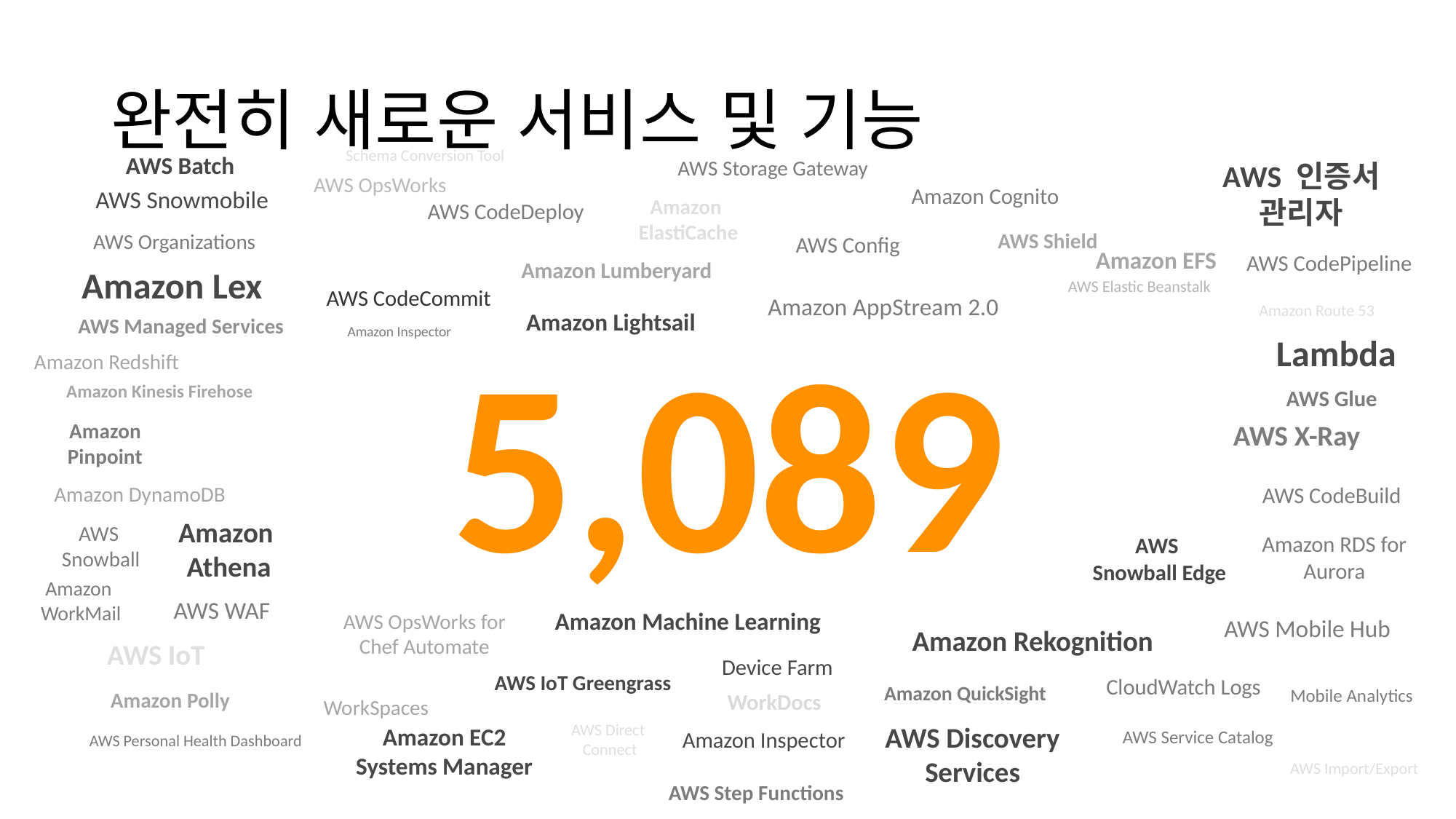

# 완전히 새로운 서비스 및 기능
Schema Conversion Tool
AWS 인증서
관리자
AWS Batch
AWS Storage Gateway
AWS OpsWorks
Amazon Cognito
AWS Snowmobile
Amazon

ElastiCache
AWS CodeDeploy
AWS Shield
AWS Organizations
AWS Config
Amazon Lumberyard
Amazon EFS
AWS CodePipeline

Amazon AppStream 2.0
Amazon Lex
AWS Elastic Beanstalk
AWS CodeCommit
Amazon Route 53
Amazon Lightsail
5,089
AWS Managed Services
Amazon Inspector
Amazon Redshift
Lambda
Amazon Kinesis Firehose
AWS Glue
Amazon
Pinpoint
AWS X-Ray
Amazon DynamoDB
AWS CodeBuild
Amazon
Athena
AWS
Snowball
Amazon RDS for Aurora
AWS
Snowball Edge
Amazon
WorkMail
AWS WAF
AWS OpsWorks for
Chef Automate
Amazon Machine Learning
AWS Mobile Hub
Amazon Rekognition
AWS IoT
Device Farm
AWS IoT Greengrass

WorkSpaces
Mobile Analytics
CloudWatch Logs
Amazon QuickSight
Amazon Polly
WorkDocs
AWS Discovery
Services
Amazon EC2
Systems Manager
AWS Service Catalog
AWS Direct

Connect
AWS Personal Health Dashboard
Amazon Inspector
AWS Import/Export
AWS Step Functions